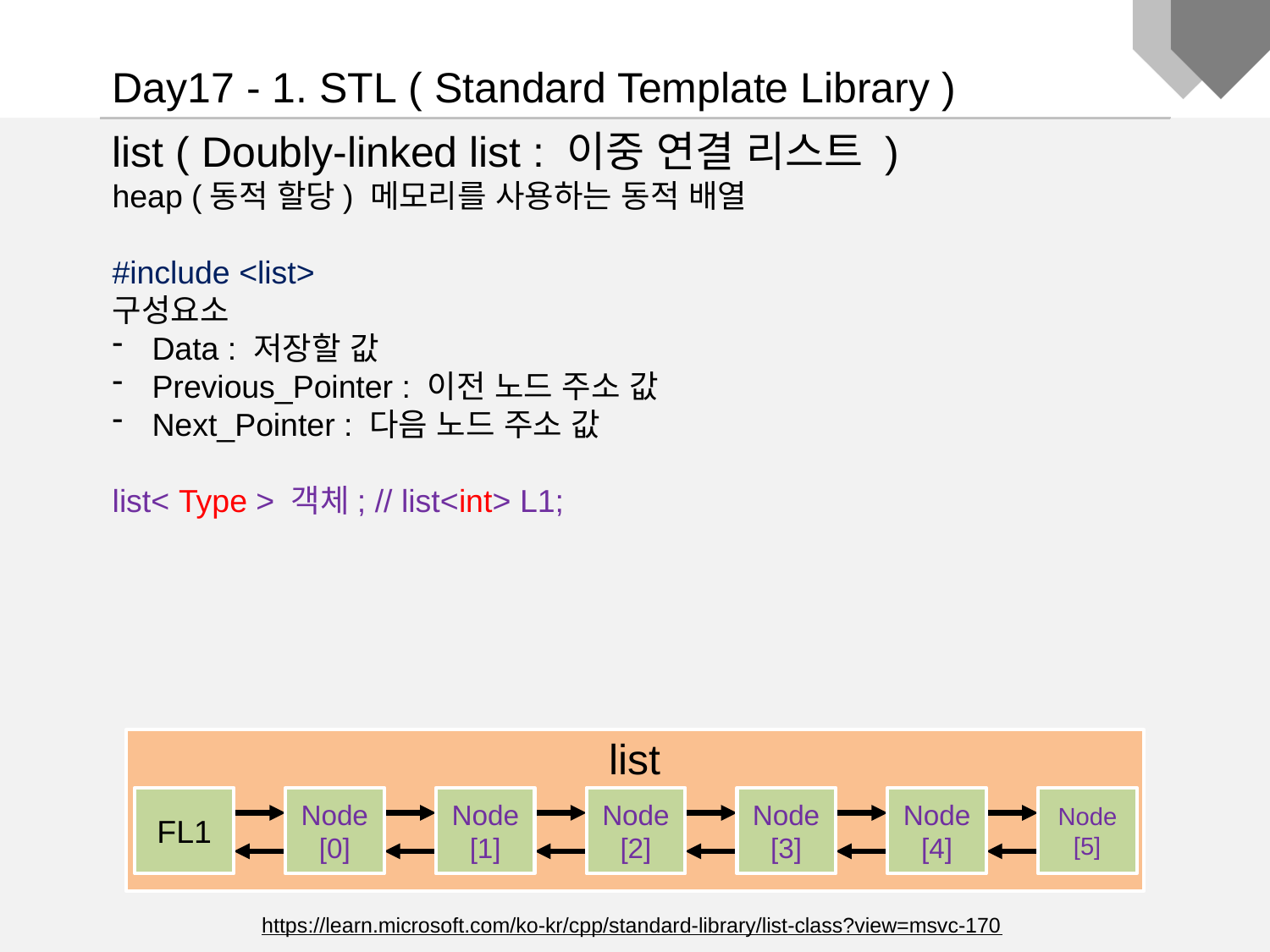

Day17 - 1. STL ( Standard Template Library )
list ( Doubly-linked list : 이중 연결 리스트 )
heap (동적 할당) 메모리를 사용하는 동적 배열

#include <list>
구성요소
Data : 저장할 값
Previous_Pointer : 이전 노드 주소 값
Next_Pointer : 다음 노드 주소 값

list< Type > 객체; // list<int> L1;
list

FL1
Node
[0]
Node
[1]
Node
[2]
Node
[3]
Node
[4]
Node
[5]
https://learn.microsoft.com/ko-kr/cpp/standard-library/list-class?view=msvc-170